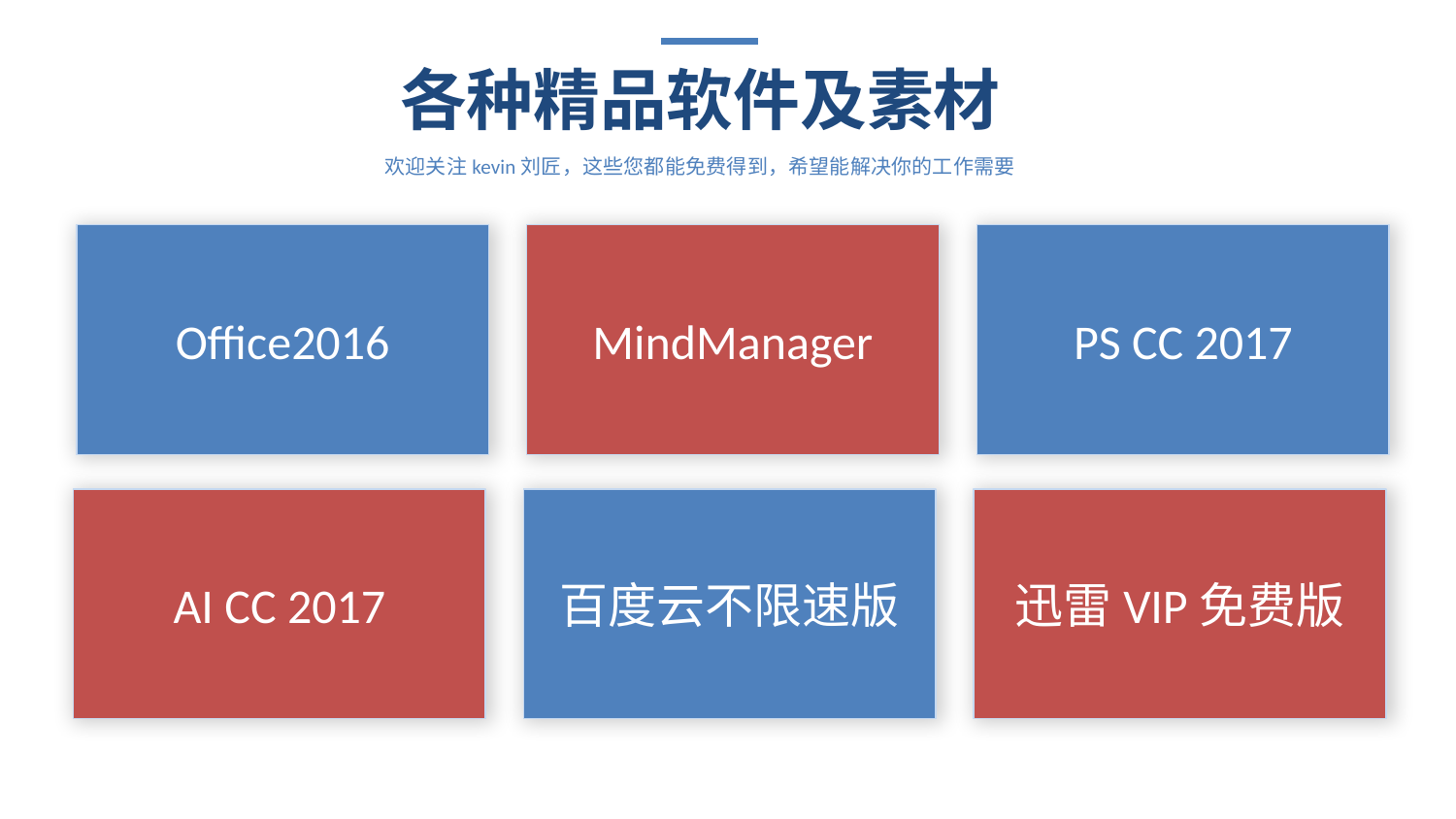

各种精品软件及素材
欢迎关注kevin刘匠，这些您都能免费得到，希望能解决你的工作需要
Office2016
MindManager
PS CC 2017
AI CC 2017
百度云不限速版
迅雷VIP免费版